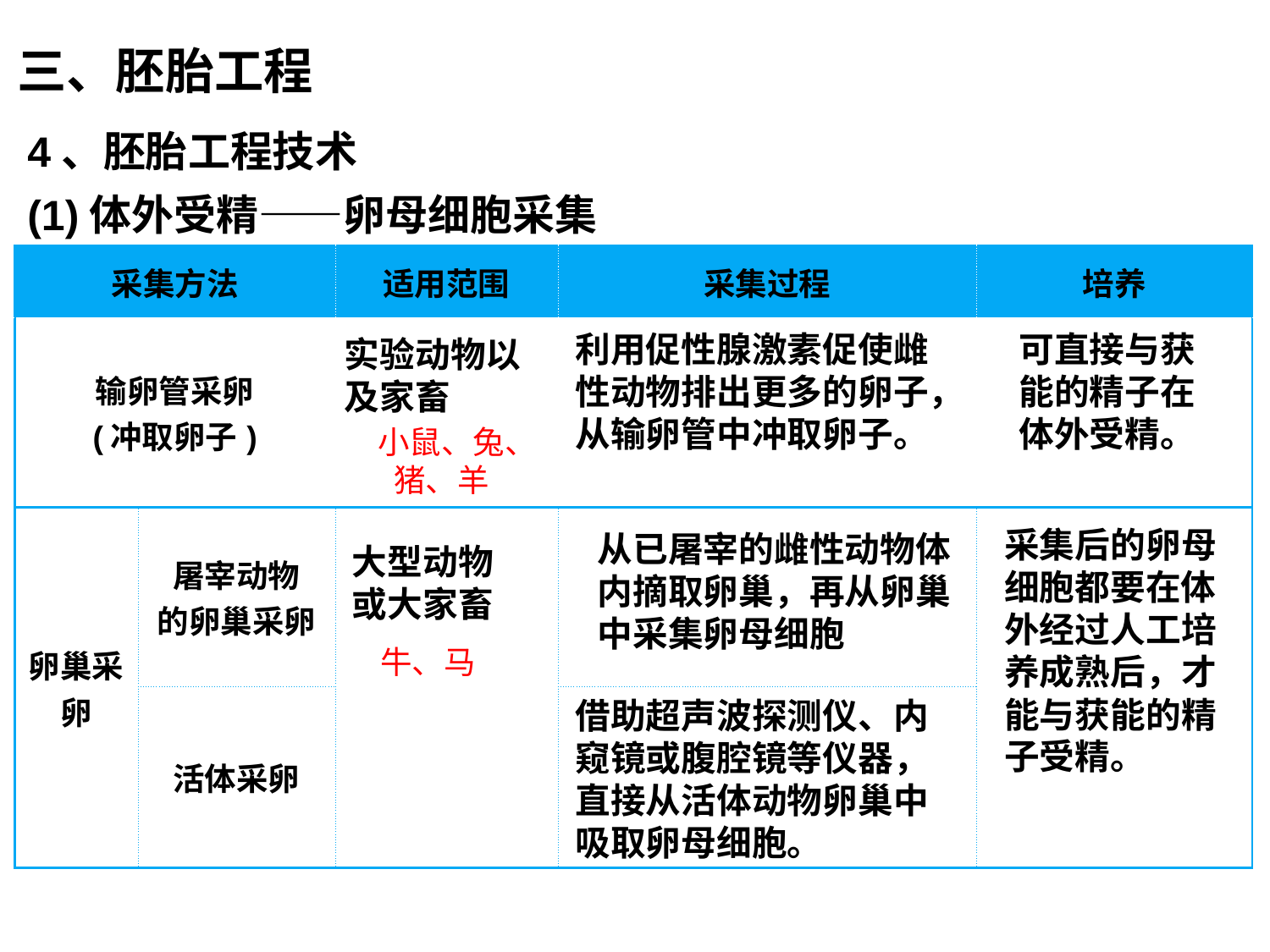

三、胚胎工程
4、胚胎工程技术
(1)体外受精——卵母细胞采集

| 采集方法 |  | 适用范围 | 采集过程 | 培养 |
| --- | --- | --- | --- | --- |
| 输卵管采卵 (冲取卵子) |  |  |  |  |
| 卵巢采卵 | 屠宰动物 的卵巢采卵 |  |  |  |
|  | 活体采卵 |  |  |  |
可直接与获能的精子在体外受精。
利用促性腺激素促使雌性动物排出更多的卵子，从输卵管中冲取卵子。
实验动物以及家畜
小鼠、兔、猪、羊
采集后的卵母细胞都要在体外经过人工培养成熟后，才能与获能的精子受精。
从已屠宰的雌性动物体内摘取卵巢，再从卵巢中采集卵母细胞
大型动物
或大家畜
牛、马
借助超声波探测仪、内窥镜或腹腔镜等仪器，直接从活体动物卵巢中吸取卵母细胞。